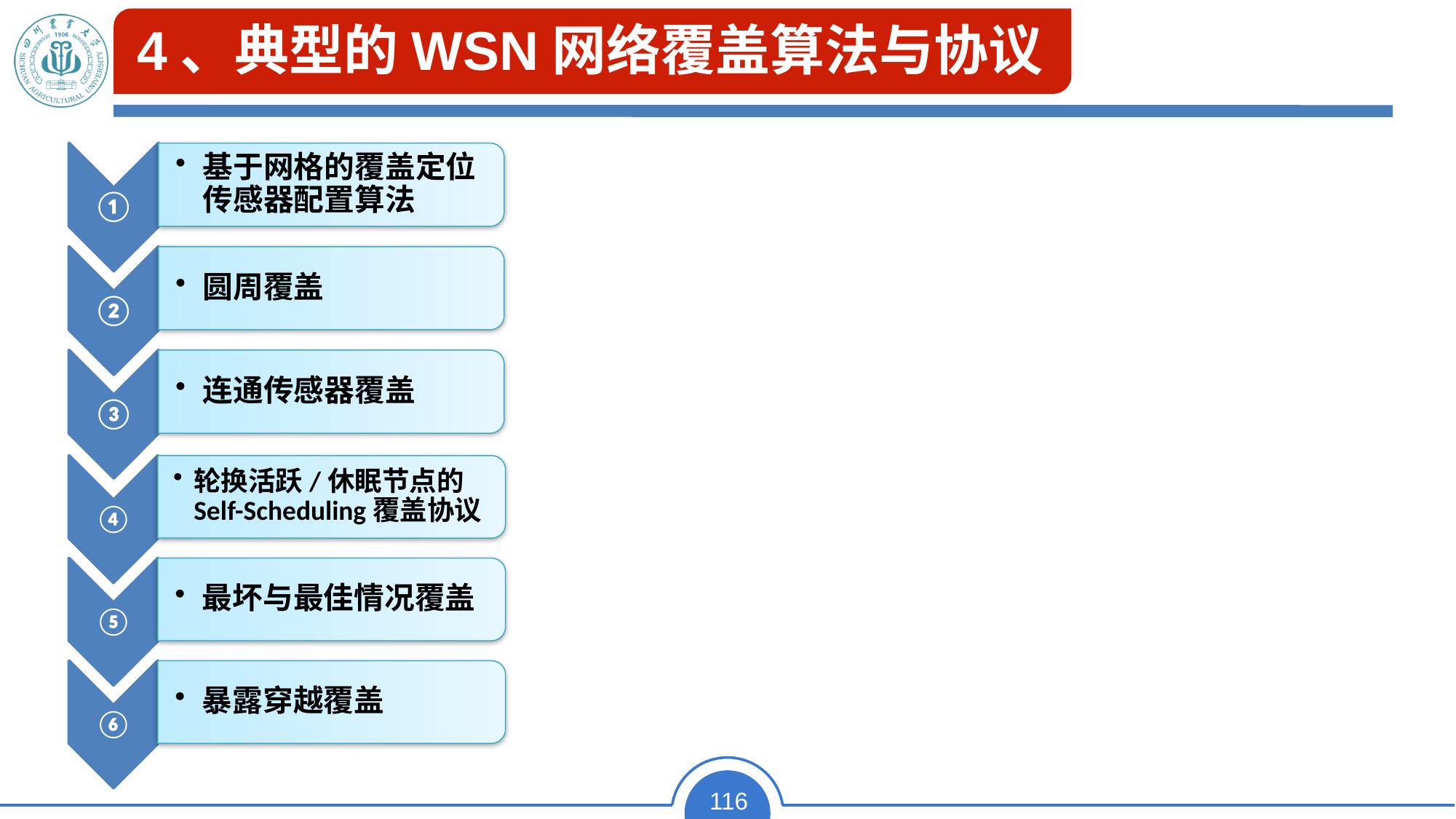

# 4、典型的WSN网络覆盖算法与协议
①
基于网格的覆盖定位传感器配置算法
②
圆周覆盖
③
连通传感器覆盖
④
轮换活跃/休眠节点的Self-Scheduling覆盖协议
⑤
最坏与最佳情况覆盖
⑥
暴露穿越覆盖